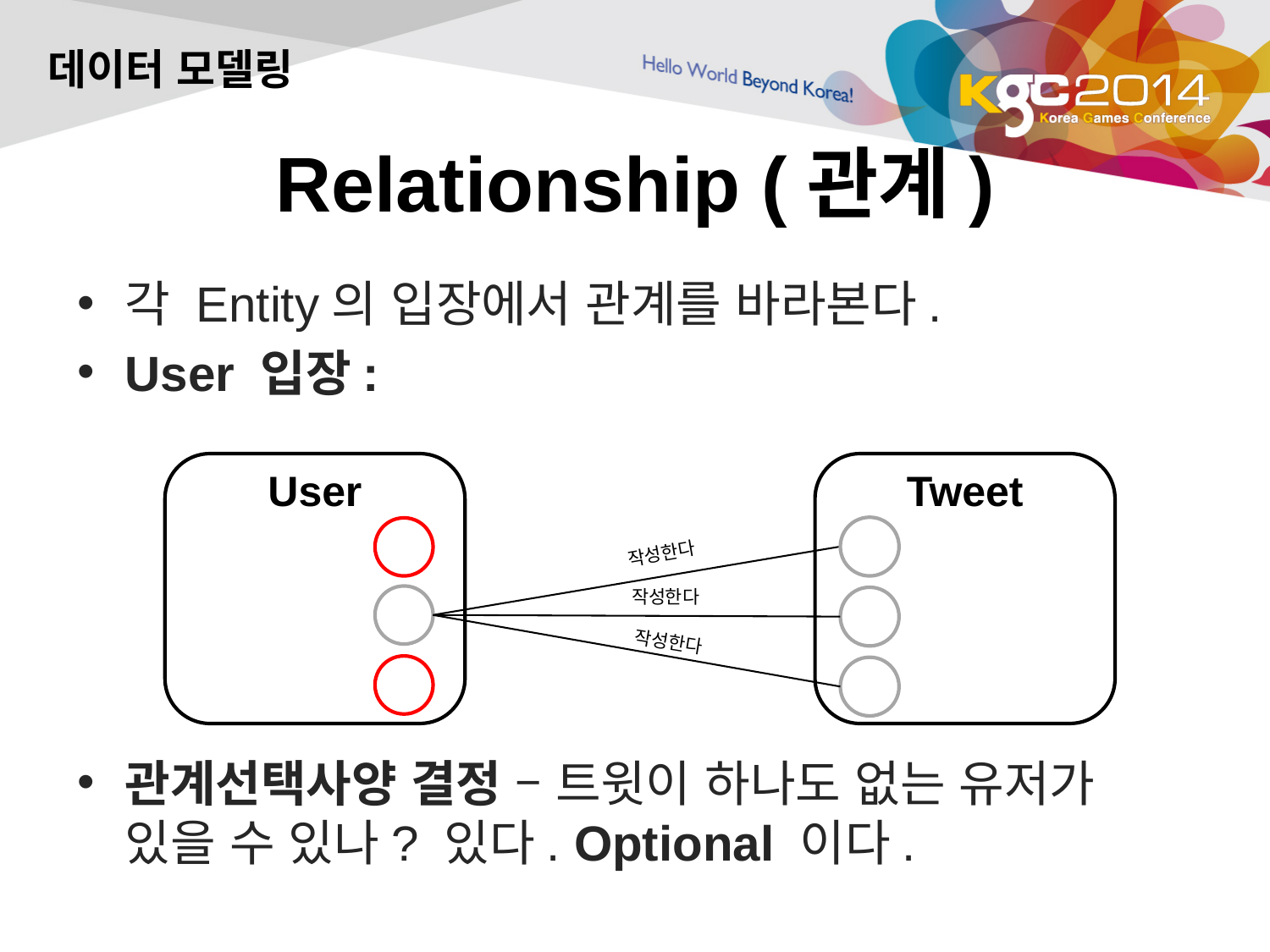

데이터 모델링
# Relationship (관계)
각 Entity의 입장에서 관계를 바라본다.
User 입장:

User
Tweet

작성한다
작성한다

작성한다

관계선택사양 결정 – 트윗이 하나도 없는 유저가 있을 수 있나? 있다. Optional 이다.